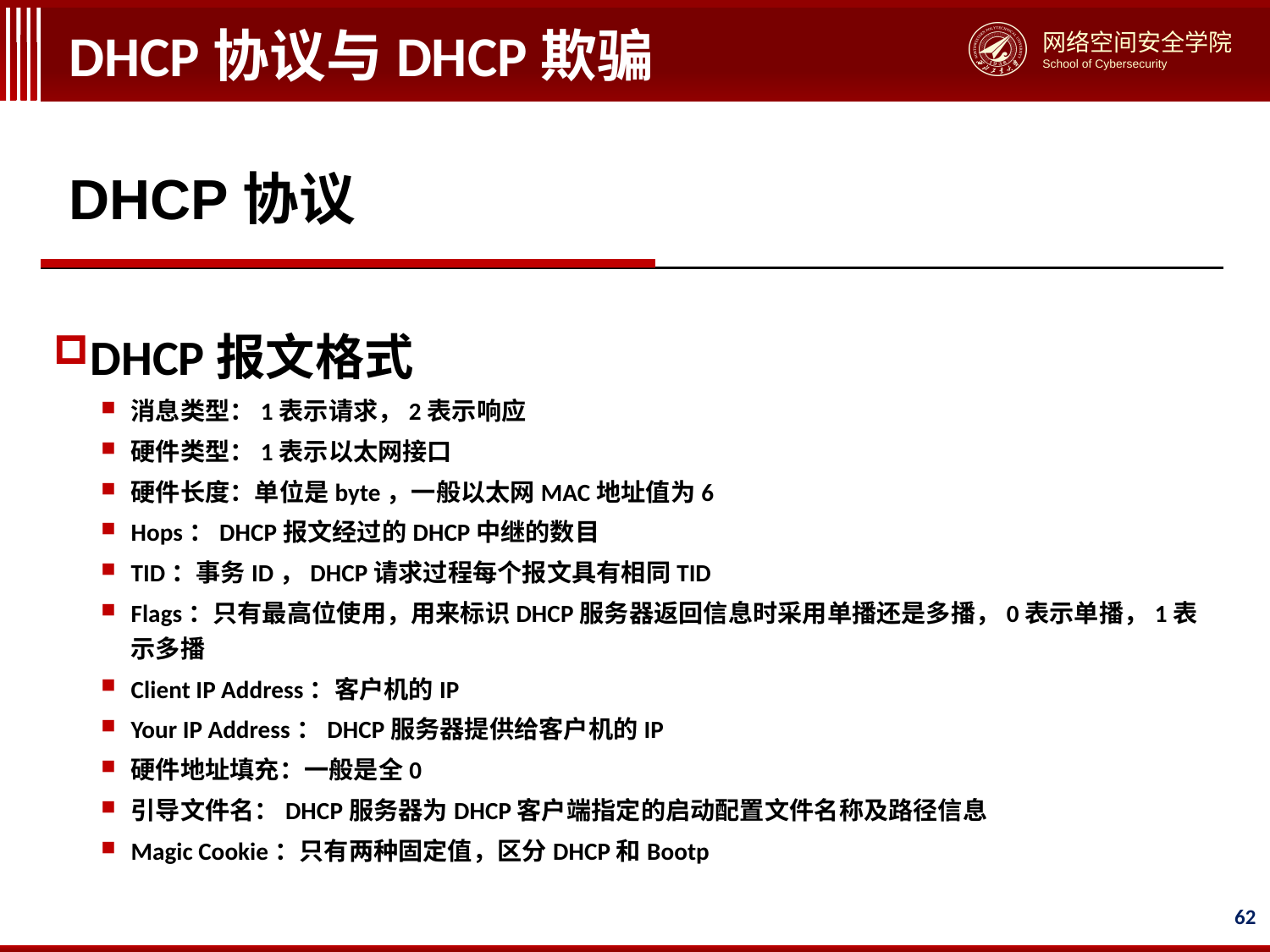

# DHCP协议与DHCP欺骗
DHCP协议
DHCP报文格式
消息类型：1表示请求，2表示响应
硬件类型：1表示以太网接口
硬件长度：单位是byte，一般以太网MAC地址值为6
Hops：DHCP报文经过的DHCP中继的数目
TID：事务ID，DHCP请求过程每个报文具有相同TID
Flags：只有最高位使用，用来标识DHCP服务器返回信息时采用单播还是多播，0表示单播，1表示多播
Client IP Address：客户机的IP
Your IP Address：DHCP服务器提供给客户机的IP
硬件地址填充：一般是全0
引导文件名：DHCP服务器为DHCP客户端指定的启动配置文件名称及路径信息
Magic Cookie：只有两种固定值，区分DHCP和Bootp